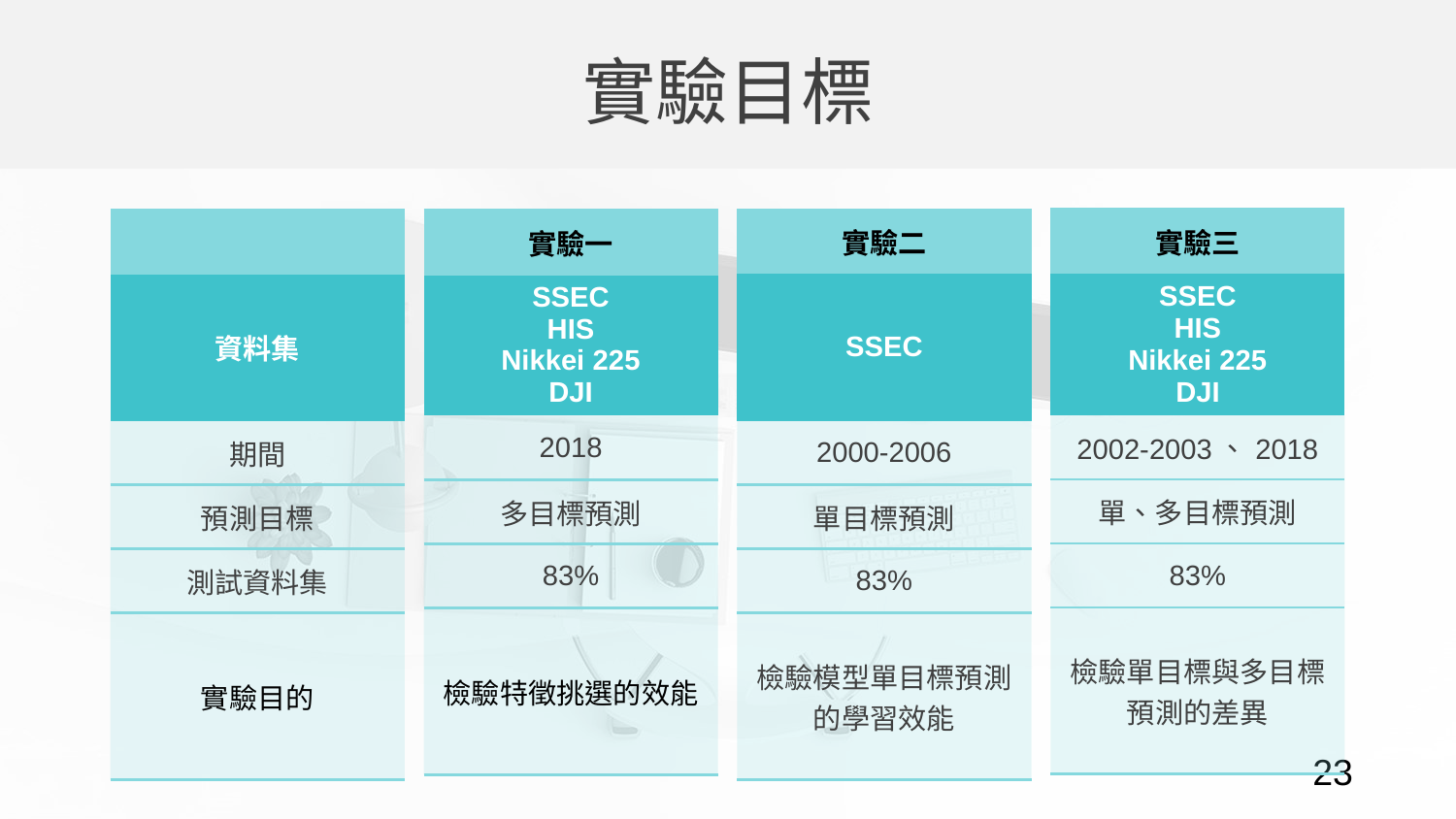

實驗目標
| 實驗三 |
| --- |
| SSEC HIS Nikkei 225 DJI |
| 2002-2003、2018 |
| 單、多目標預測 |
| 83% |
| 檢驗單目標與多目標預測的差異 |
| 實驗二 |
| --- |
| SSEC |
| 2000-2006 |
| 單目標預測 |
| 83% |
| 檢驗模型單目標預測的學習效能 |
| 實驗一 |
| --- |
| SSEC HIS Nikkei 225 DJI |
| 2018 |
| 多目標預測 |
| 83% |
| 檢驗特徵挑選的效能 |
|  |
| --- |
| 資料集 |
| 期間 |
| 預測目標 |
| 測試資料集 |
| 實驗目的 |